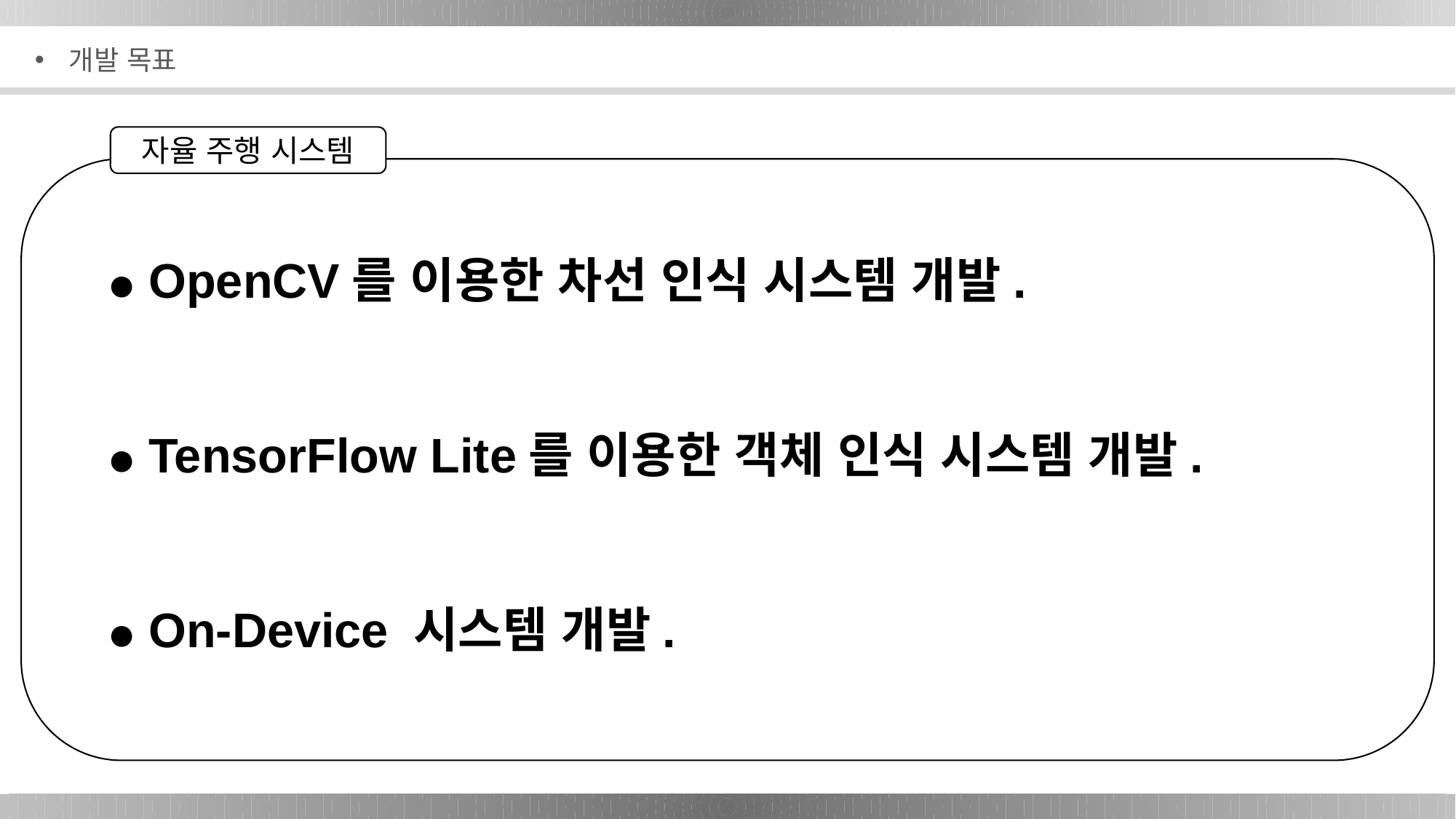

개발 목표

자율 주행 시스템

OpenCV를 이용한 차선 인식 시스템 개발.

TensorFlow Lite를 이용한 객체 인식 시스템 개발.

On-Device 시스템 개발.